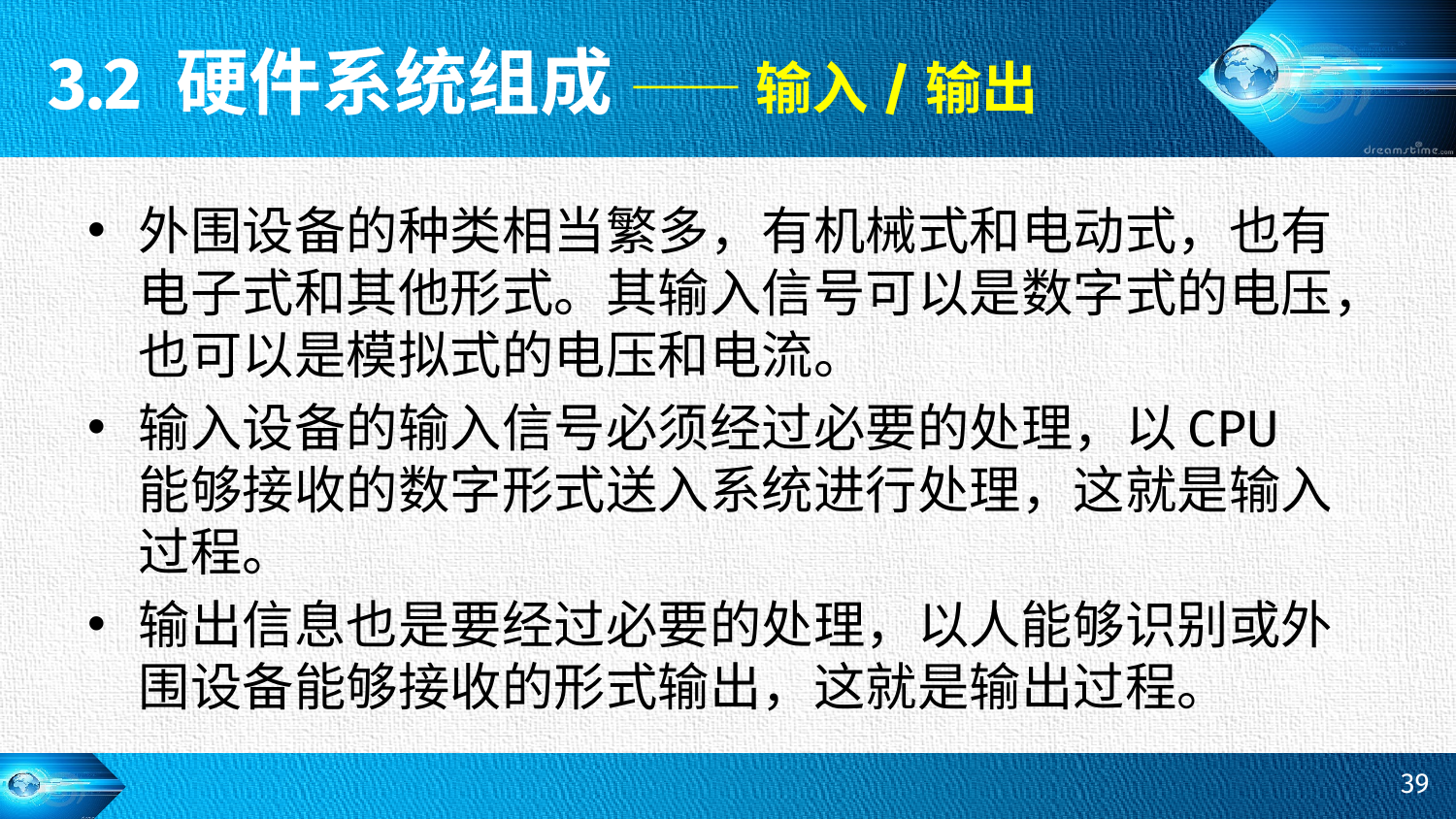

3.2 硬件系统组成 —— 输入/输出
外围设备的种类相当繁多，有机械式和电动式，也有电子式和其他形式。其输入信号可以是数字式的电压，也可以是模拟式的电压和电流。
输入设备的输入信号必须经过必要的处理，以CPU 能够接收的数字形式送入系统进行处理，这就是输入过程。
输出信息也是要经过必要的处理，以人能够识别或外围设备能够接收的形式输出，这就是输出过程。
39